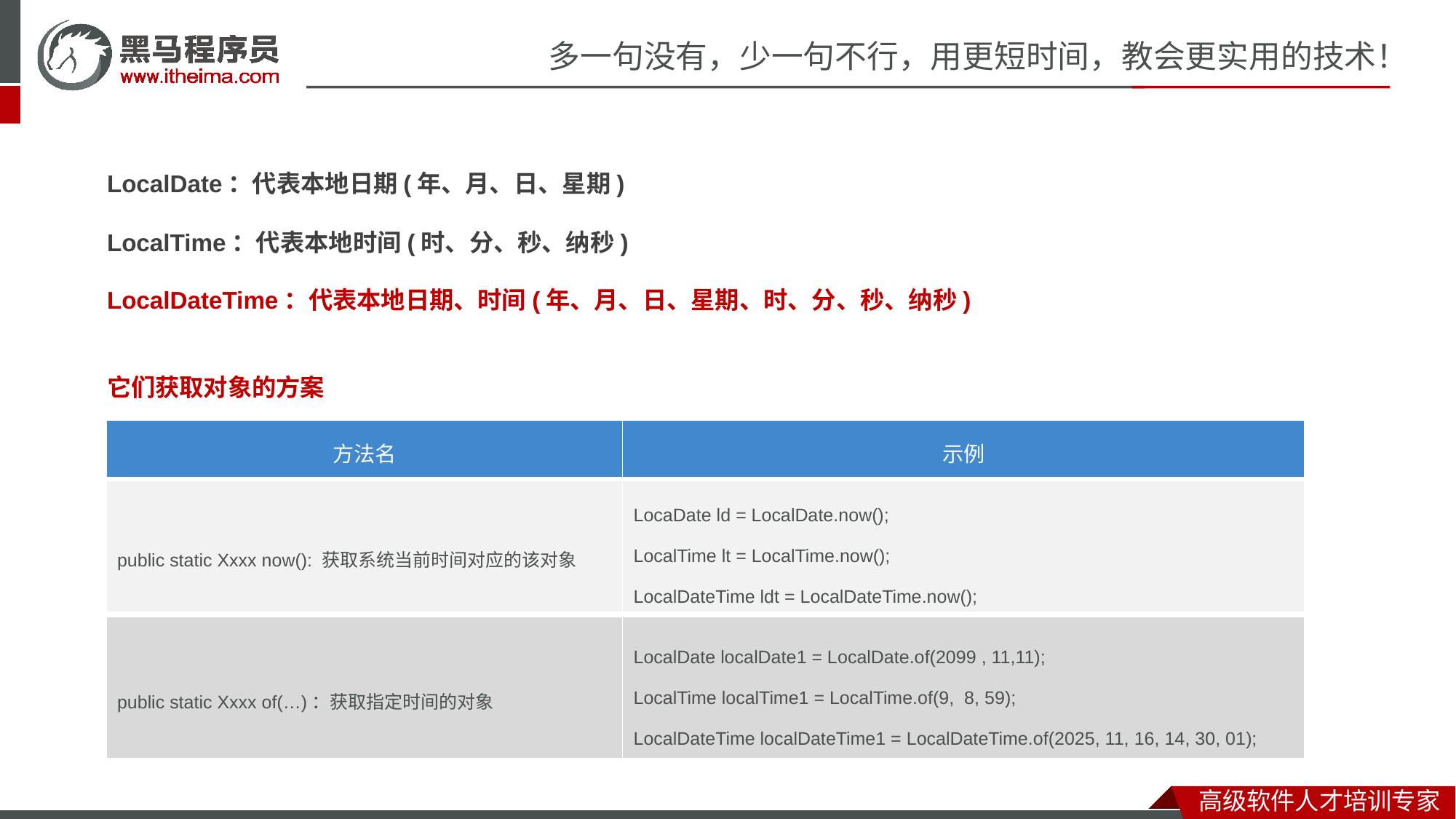

LocalDate：代表本地日期(年、月、日、星期)
LocalTime：代表本地时间(时、分、秒、纳秒)
LocalDateTime：代表本地日期、时间(年、月、日、星期、时、分、秒、纳秒)

它们获取对象的方案
| 方法名 | 示例 |
| --- | --- |
| public static Xxxx now(): 获取系统当前时间对应的该对象 | LocaDate ld = LocalDate.now(); LocalTime lt = LocalTime.now(); LocalDateTime ldt = LocalDateTime.now(); |
| public static Xxxx of(…)：获取指定时间的对象 | LocalDate localDate1 = LocalDate.of(2099 , 11,11); LocalTime localTime1 = LocalTime.of(9, 8, 59); LocalDateTime localDateTime1 = LocalDateTime.of(2025, 11, 16, 14, 30, 01); |
| --- | --- |